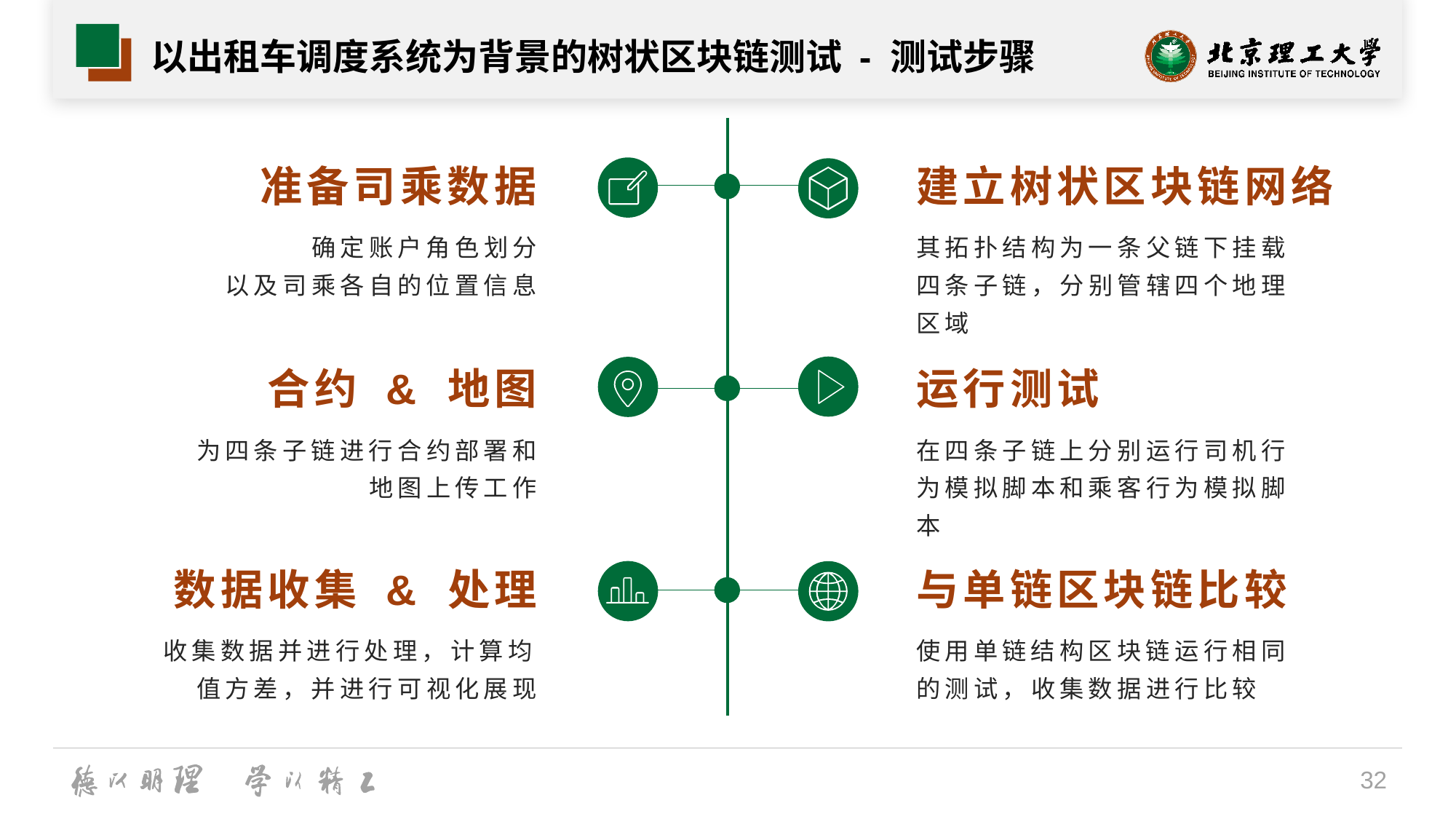

# 以出租车调度系统为背景的树状区块链测试 - 测试步骤

建立树状区块链网络
准备司乘数据
确定账户角色划分
以及司乘各自的位置信息
其拓扑结构为一条父链下挂载四条子链，分别管辖四个地理区域

合约 & 地图
运行测试

为四条子链进行合约部署和
地图上传工作
在四条子链上分别运行司机行为模拟脚本和乘客行为模拟脚本

数据收集 & 处理
与单链区块链比较
收集数据并进行处理，计算均值方差，并进行可视化展现
使用单链结构区块链运行相同的测试，收集数据进行比较